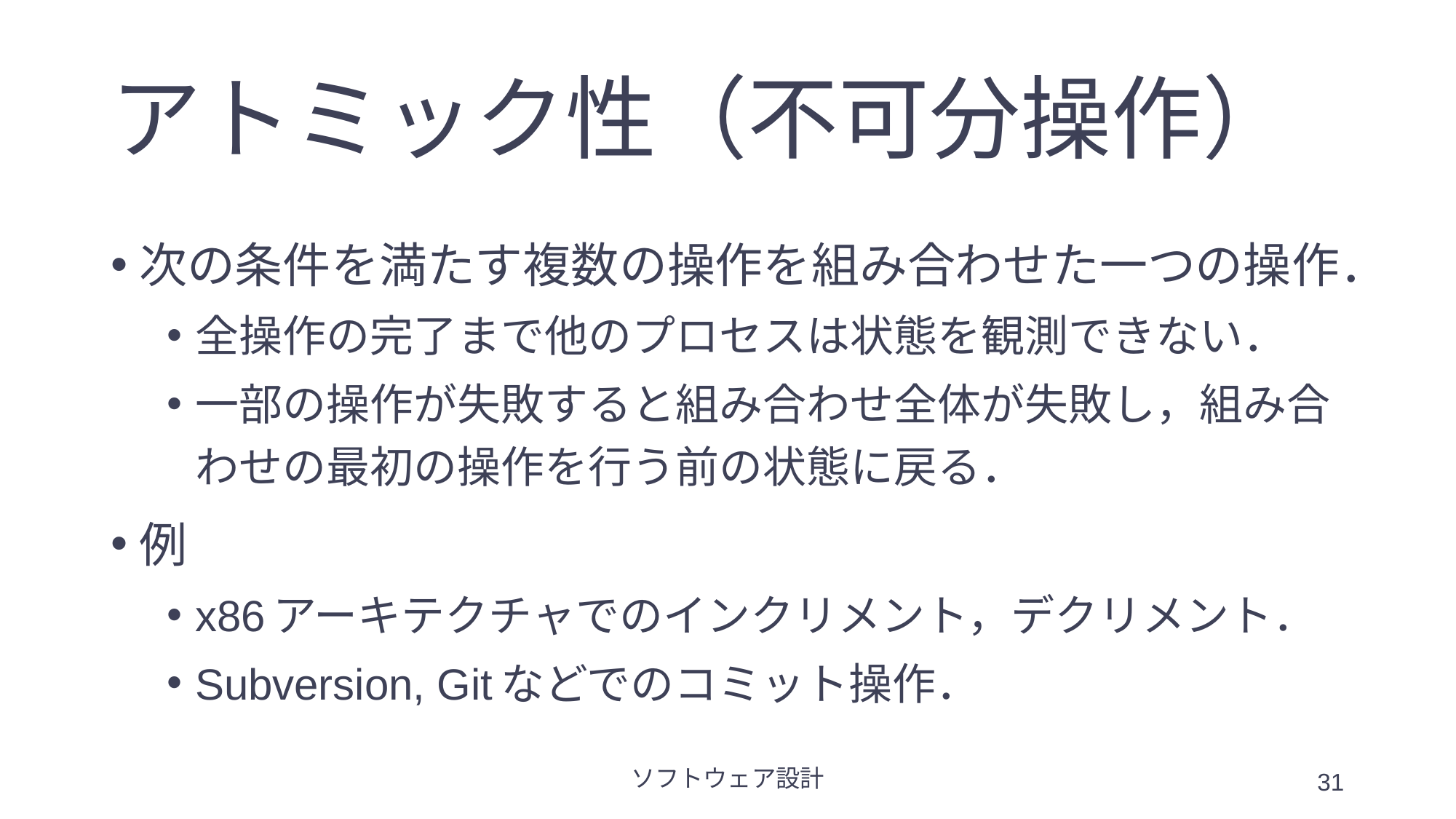

# アトミック性（不可分操作）
次の条件を満たす複数の操作を組み合わせた一つの操作．
全操作の完了まで他のプロセスは状態を観測できない．
一部の操作が失敗すると組み合わせ全体が失敗し，組み合わせの最初の操作を行う前の状態に戻る．
例
x86アーキテクチャでのインクリメント，デクリメント．
Subversion, Gitなどでのコミット操作．
ソフトウェア設計
31